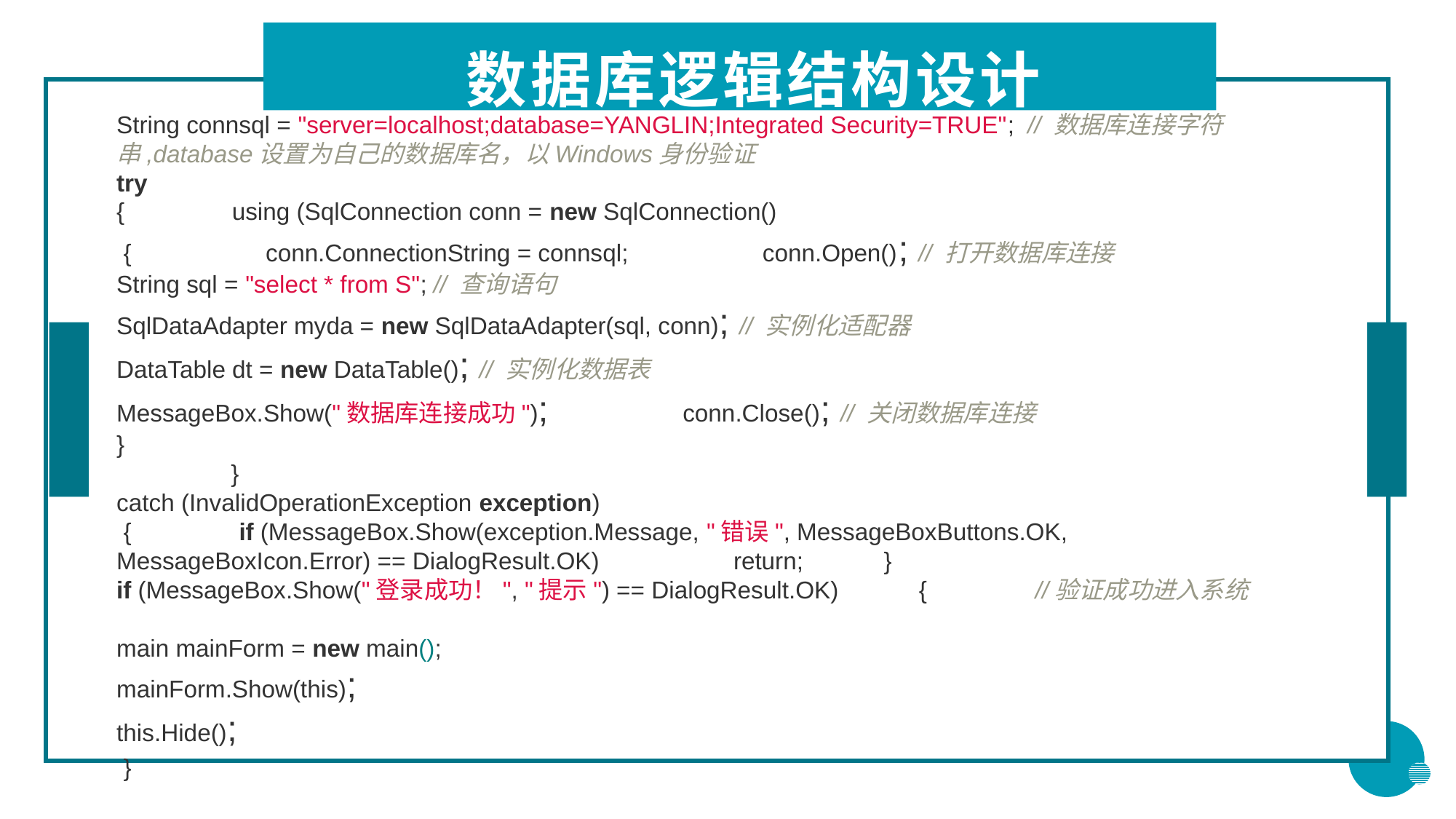

数据库逻辑结构设计

String connsql = "server=localhost;database=YANGLIN;Integrated Security=TRUE";  // 数据库连接字符串,database设置为自己的数据库名，以Windows身份验证
try
{                using (SqlConnection conn = new SqlConnection()
 {                    conn.ConnectionString = connsql;                    conn.Open(); // 打开数据库连接
String sql = "select * from S"; // 查询语句
SqlDataAdapter myda = new SqlDataAdapter(sql, conn); // 实例化适配器
DataTable dt = new DataTable(); // 实例化数据表
MessageBox.Show("数据库连接成功");                    conn.Close(); // 关闭数据库连接
}
                 }
catch (InvalidOperationException exception)
 {                if (MessageBox.Show(exception.Message, "错误", MessageBoxButtons.OK, MessageBoxIcon.Error) == DialogResult.OK)                    return;            }
if (MessageBox.Show("登录成功！", "提示") == DialogResult.OK)            {                //验证成功进入系统
main mainForm = new main();
mainForm.Show(this);
this.Hide();
 }